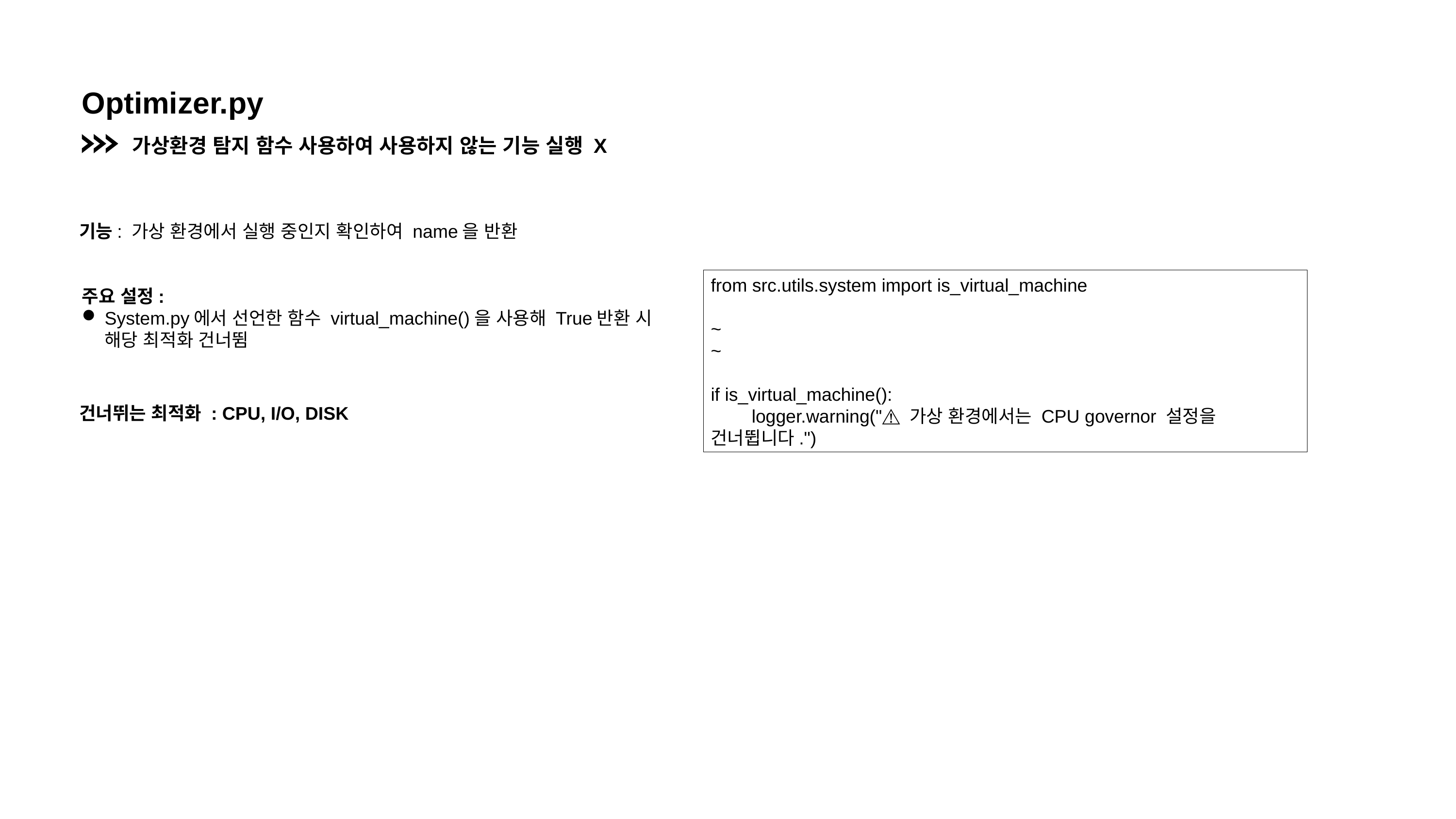

Optimizer.py
가상환경 탐지 함수 사용하여 사용하지 않는 기능 실행 X

기능: 가상 환경에서 실행 중인지 확인하여 name을 반환
from src.utils.system import is_virtual_machine

~
~

if is_virtual_machine():
        logger.warning("⚠️ 가상 환경에서는 CPU governor 설정을 건너뜁니다.")
주요 설정:
System.py에서 선언한 함수 virtual_machine()을 사용해 True반환 시 해당 최적화 건너뜀
건너뛰는 최적화 : CPU, I/O, DISK